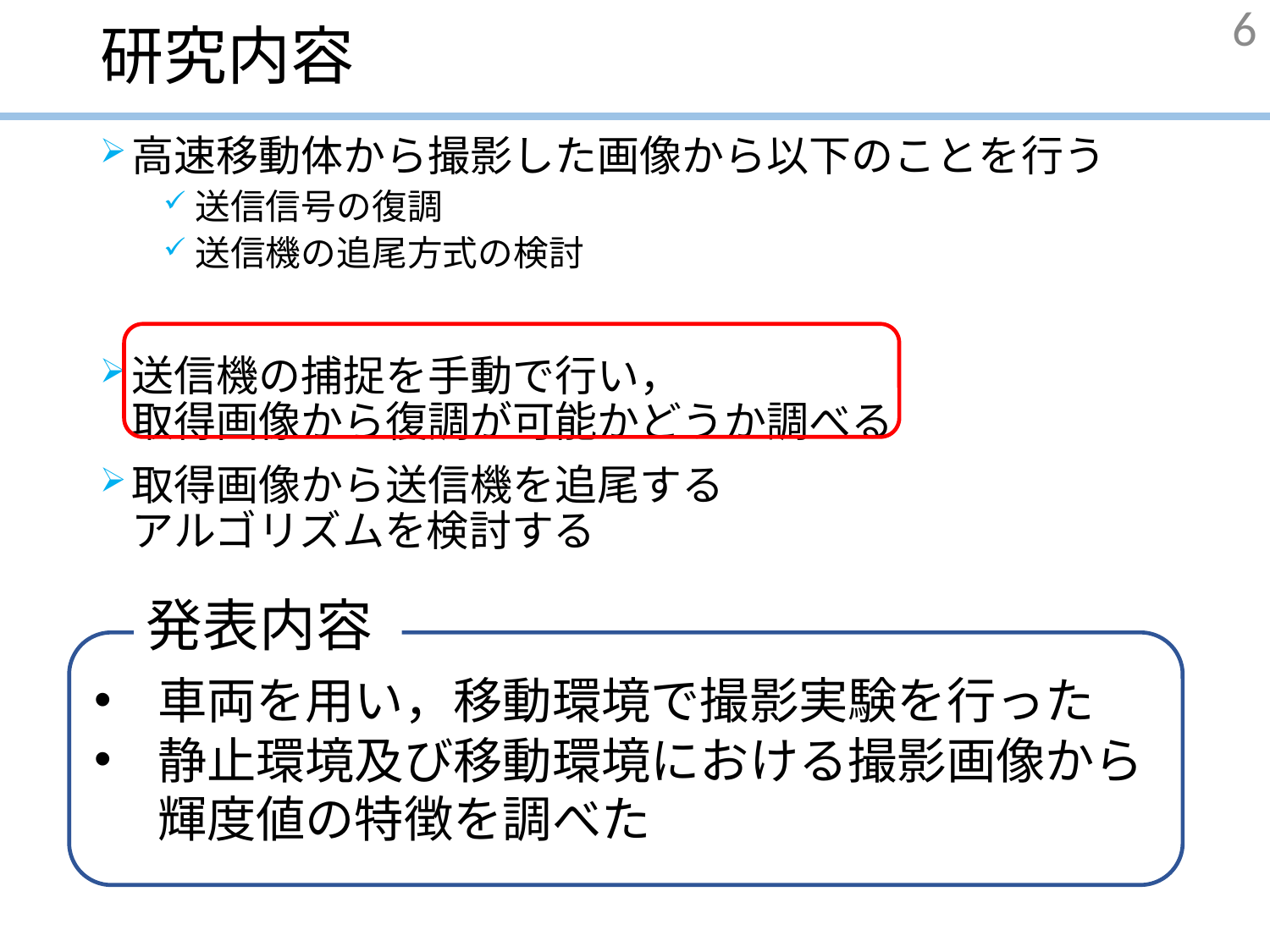

# 研究内容
6
高速移動体から撮影した画像から以下のことを行う
送信信号の復調
送信機の追尾方式の検討

送信機の捕捉を手動で行い，　　　　　　　　　　　取得画像から復調が可能かどうか調べる
取得画像から送信機を追尾する　　　　　　　　　　アルゴリズムを検討する

発表内容
車両を用い，移動環境で撮影実験を行った
静止環境及び移動環境における撮影画像から輝度値の特徴を調べた